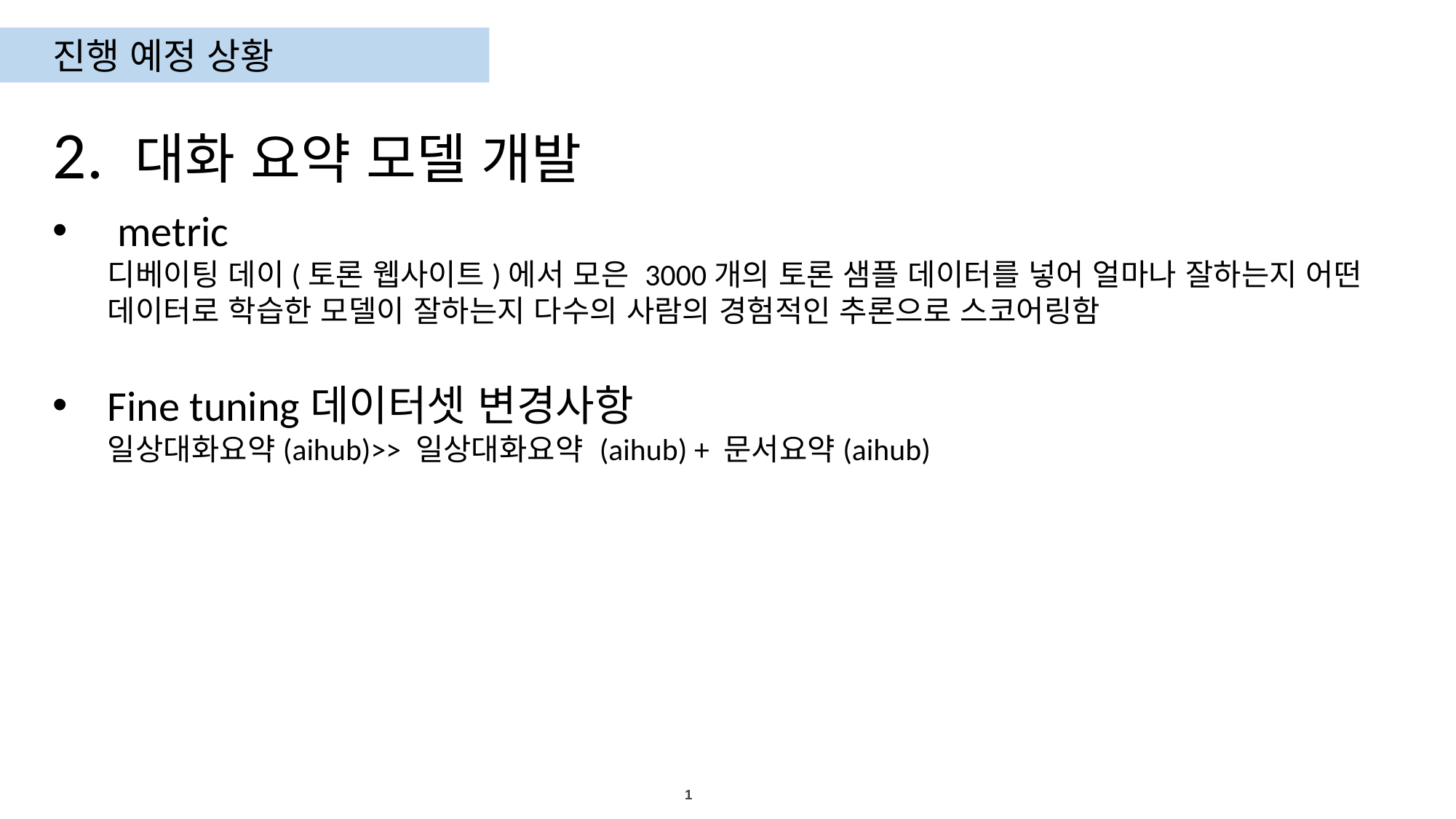

진행 예정 상황
2. 대화 요약 모델 개발
 metric
디베이팅 데이(토론 웹사이트)에서 모은 3000개의 토론 샘플 데이터를 넣어 얼마나 잘하는지 어떤 데이터로 학습한 모델이 잘하는지 다수의 사람의 경험적인 추론으로 스코어링함

Fine tuning데이터셋 변경사항
일상대화요약(aihub)>> 일상대화요약 (aihub) + 문서요약(aihub)

1